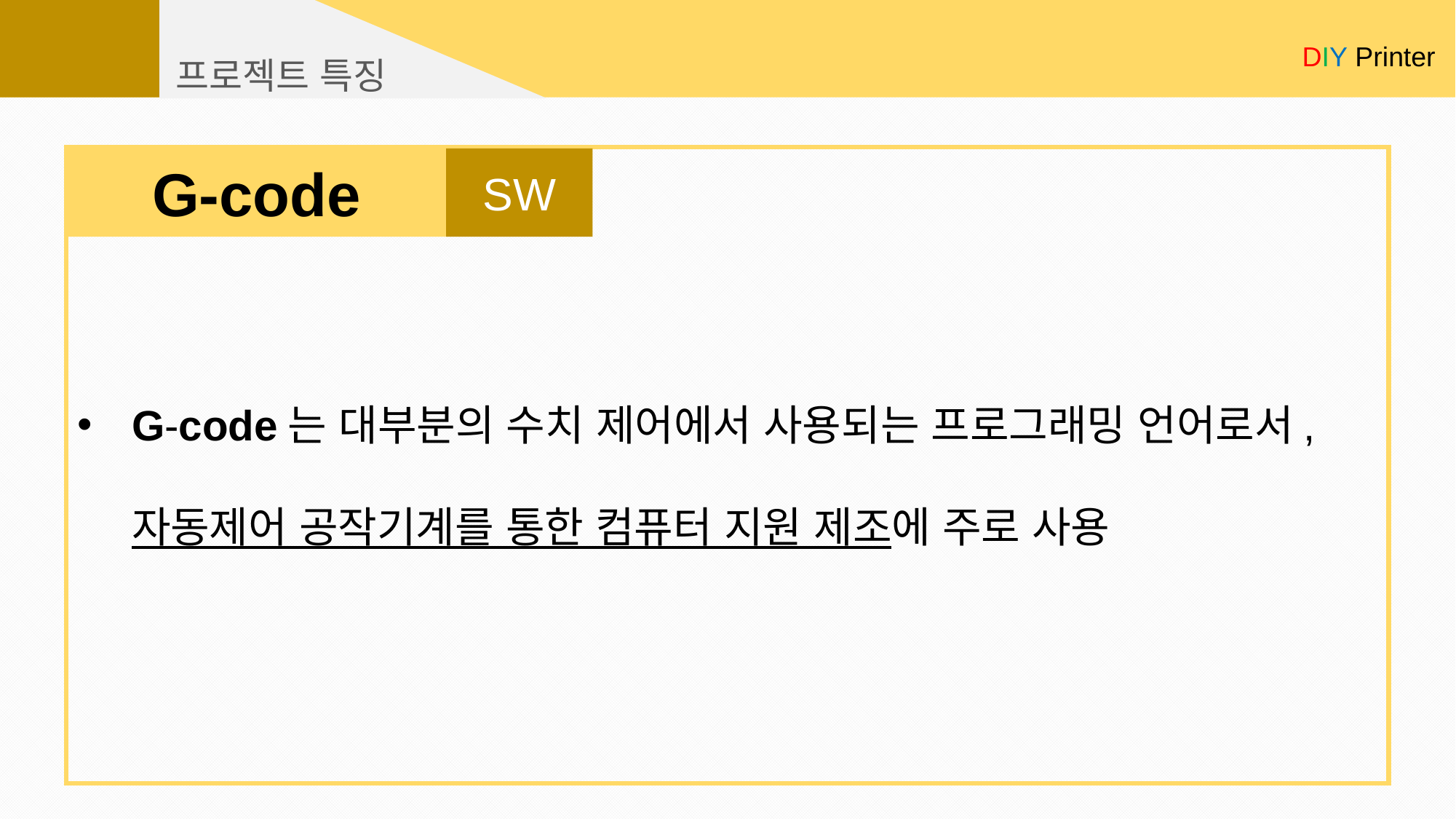

DIY Printer
프로젝트 특징

SW
G-code
G-code는 대부분의 수치 제어에서 사용되는 프로그래밍 언어로서, 자동제어 공작기계를 통한 컴퓨터 지원 제조에 주로 사용